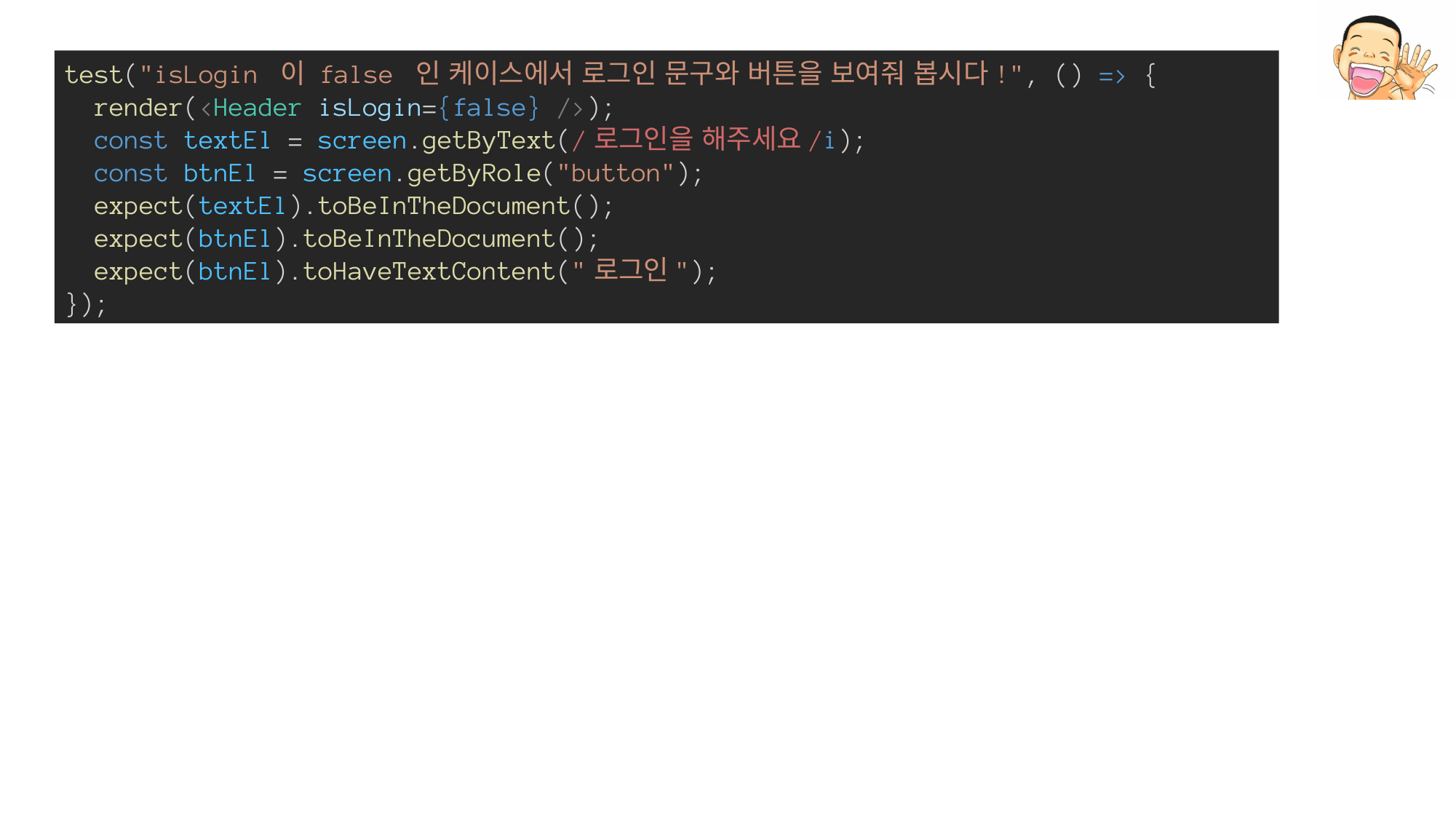

test("isLogin 이 false 인 케이스에서 로그인 문구와 버튼을 보여줘 봅시다!", () => {
  render(<Header isLogin={false} />);
  const textEl = screen.getByText(/로그인을 해주세요/i);
  const btnEl = screen.getByRole("button");
  expect(textEl).toBeInTheDocument();
  expect(btnEl).toBeInTheDocument();
  expect(btnEl).toHaveTextContent("로그인");
});